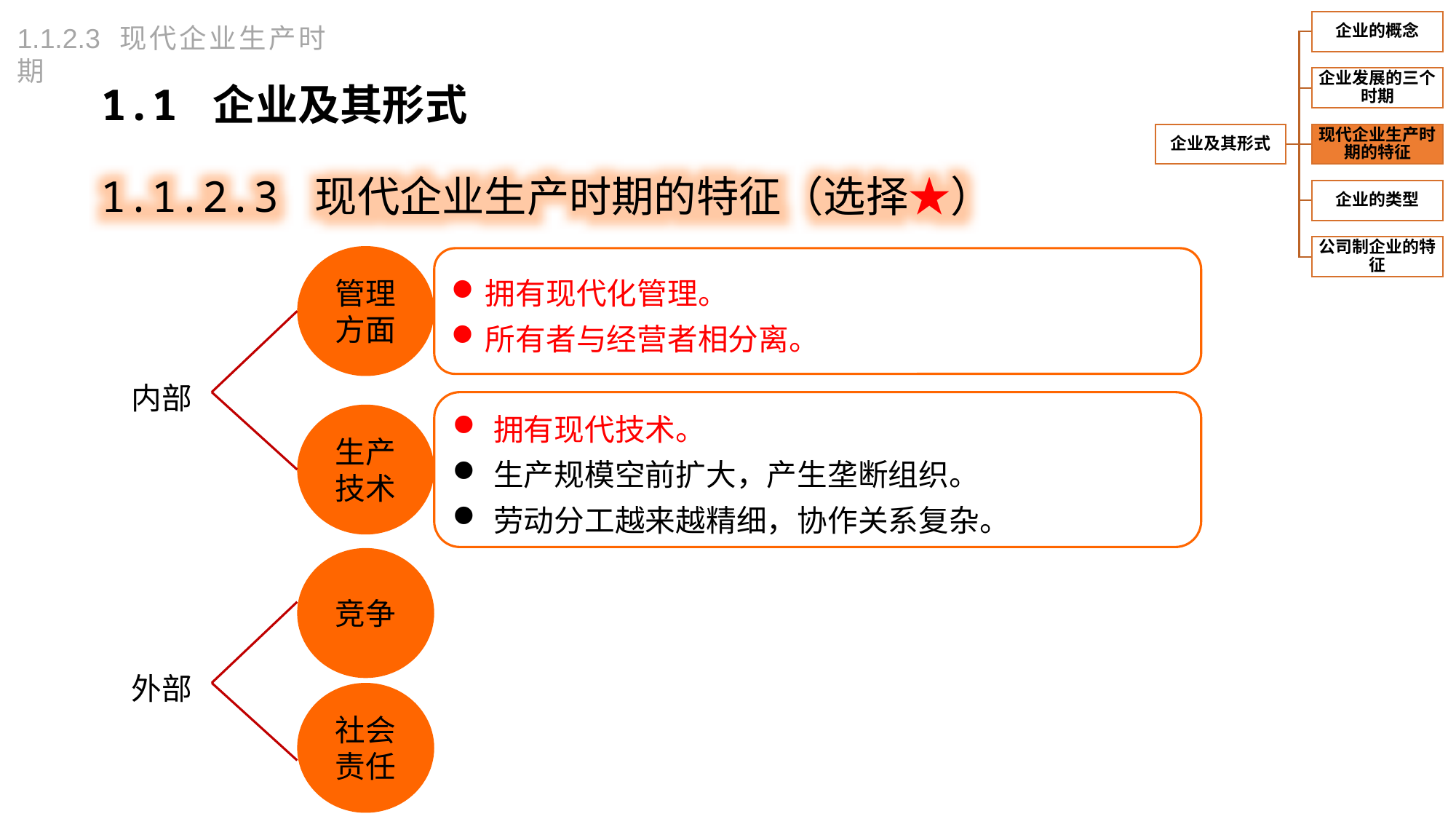

企业及其形式
企业的概念
企业发展的三个时期
现代企业生产时期的特征
企业的类型
公司制企业的特征
1.1.2.3 现代企业生产时期
1.1 企业及其形式
1.1.2.3 现代企业生产时期的特征（选择★）
管理方面
拥有现代化管理。
所有者与经营者相分离。
内部
拥有现代技术。
生产规模空前扩大，产生垄断组织。
劳动分工越来越精细，协作关系复杂。
生产技术
竞争
外部
社会责任